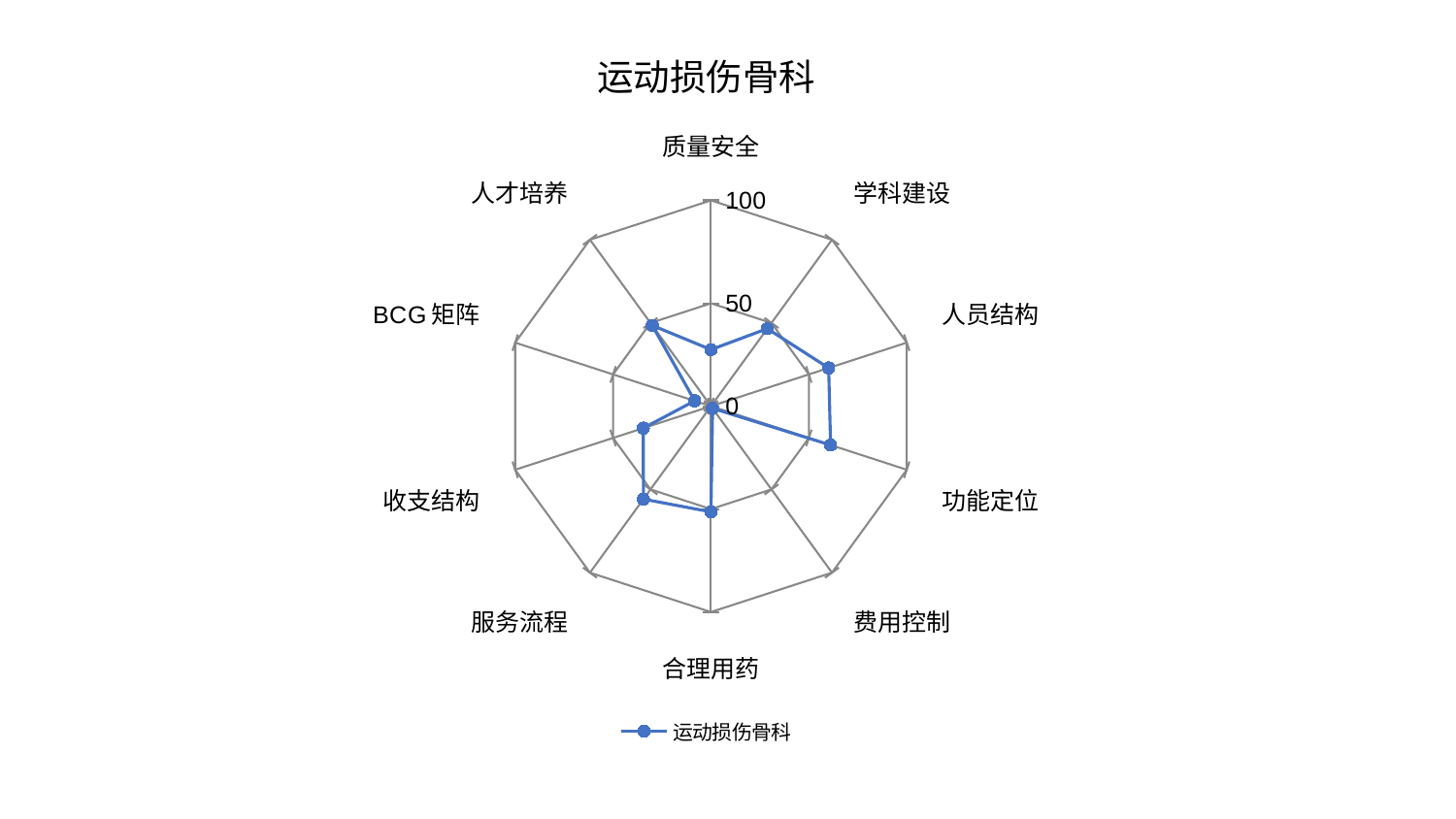

### Chart: 运动损伤骨科

| Category | 运动损伤骨科 |
|---|---|
| 质量安全 | 27.48495275316865 |
| 学科建设 | 46.57578025691367 |
| 人员结构 | 60.115043979827135 |
| 功能定位 | 61.116034924647174 |
| 费用控制 | 1.338550962197328 |
| 合理用药 | 51.33878982342652 |
| 服务流程 | 55.844911649068706 |
| 收支结构 | 34.56909129186009 |
| BCG矩阵 | 8.339973401208303 |
| 人才培养 | 48.50158256105306 |
151